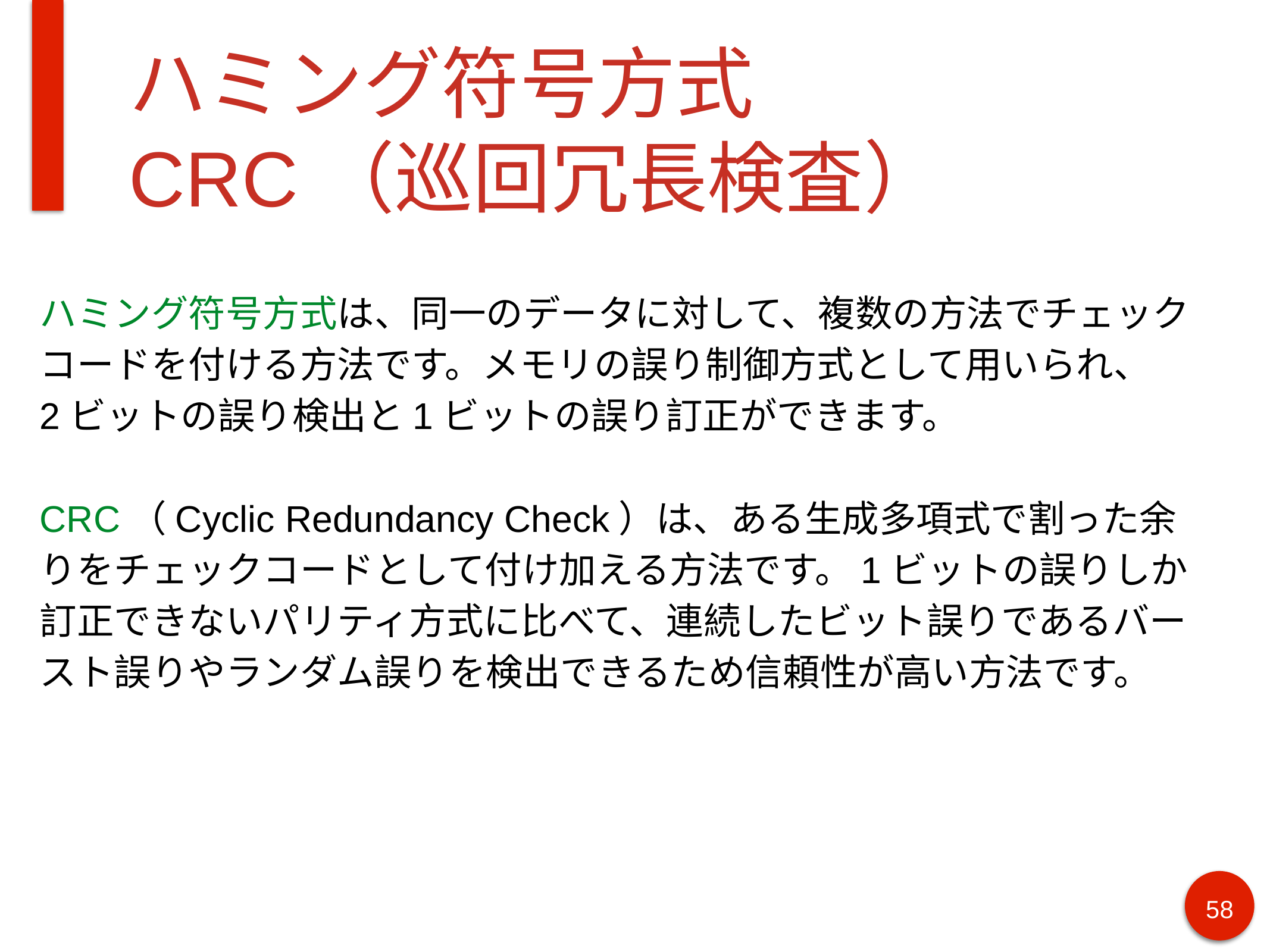

# ハミング符号方式
CRC（巡回冗長検査）
ハミング符号方式は、同一のデータに対して、複数の方法でチェックコードを付ける方法です。メモリの誤り制御方式として用いられ、
2ビットの誤り検出と1ビットの誤り訂正ができます。

CRC（Cyclic Redundancy Check）は、ある生成多項式で割った余りをチェックコードとして付け加える方法です。1ビットの誤りしか訂正できないパリティ方式に比べて、連続したビット誤りであるバースト誤りやランダム誤りを検出できるため信頼性が高い方法です。

58